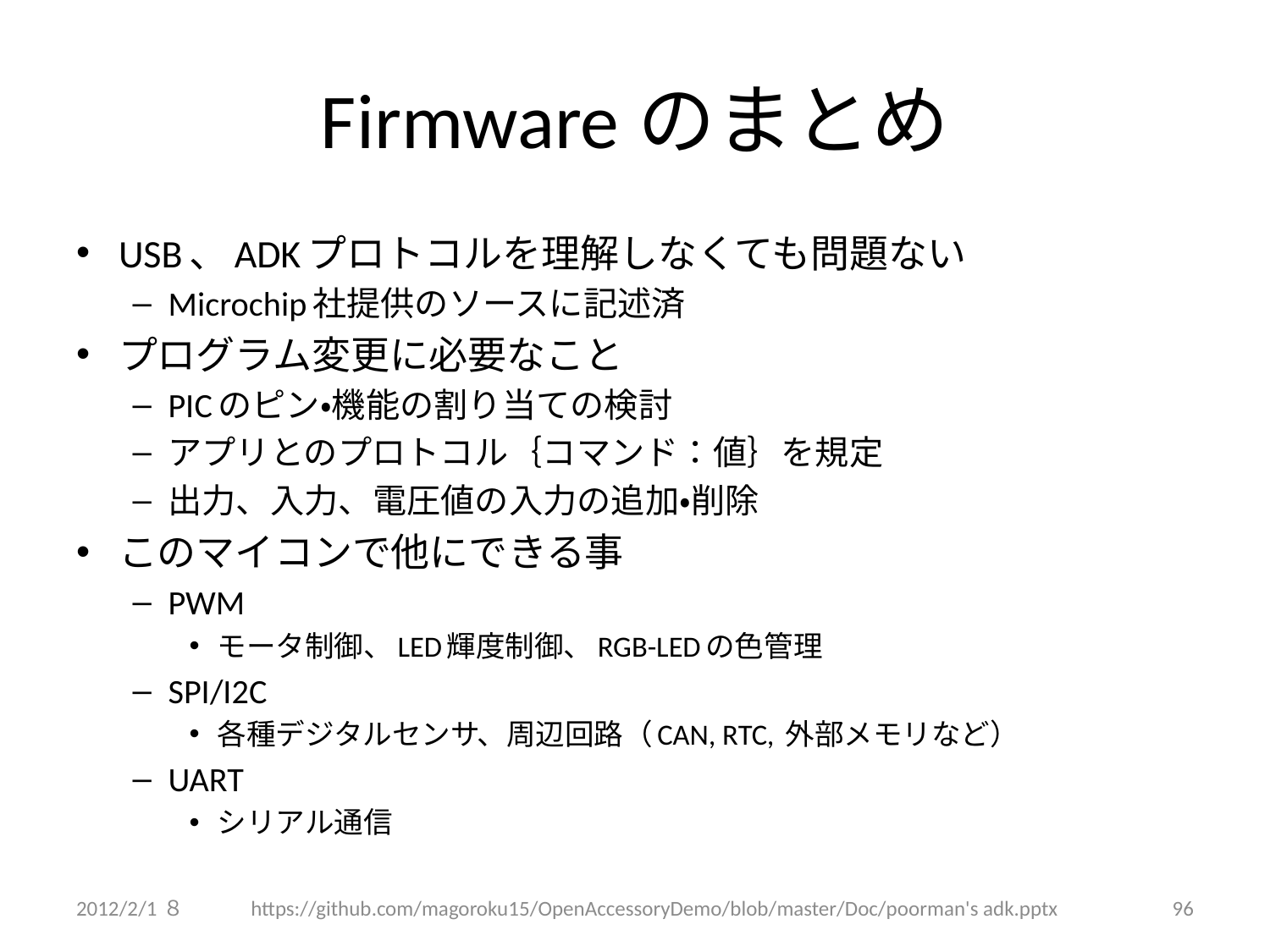

# Firmwareのまとめ
USB、ADKプロトコルを理解しなくても問題ない
Microchip社提供のソースに記述済
プログラム変更に必要なこと
PICのピン・機能の割り当ての検討
アプリとのプロトコル｛コマンド：値｝を規定
出力、入力、電圧値の入力の追加・削除
このマイコンで他にできる事
PWM
モータ制御、LED輝度制御、RGB-LEDの色管理
SPI/I2C
各種デジタルセンサ、周辺回路（CAN, RTC, 外部メモリなど）
UART
シリアル通信
2012/2/1８
https://github.com/magoroku15/OpenAccessoryDemo/blob/master/Doc/poorman's adk.pptx
96